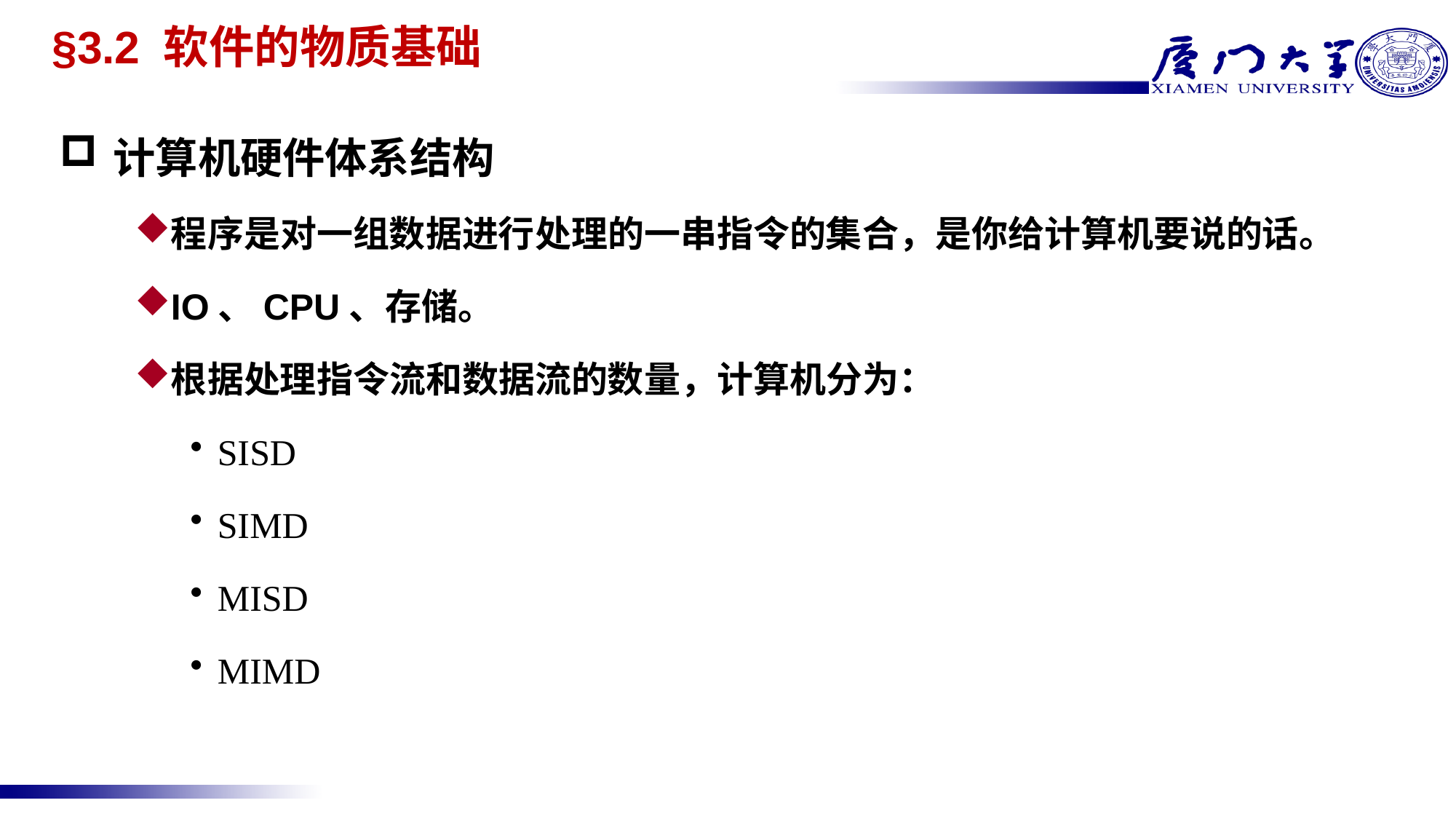

# §3.2 软件的物质基础
计算机硬件体系结构
程序是对一组数据进行处理的一串指令的集合，是你给计算机要说的话。
IO、CPU、存储。
根据处理指令流和数据流的数量，计算机分为：
SISD
SIMD
MISD
MIMD